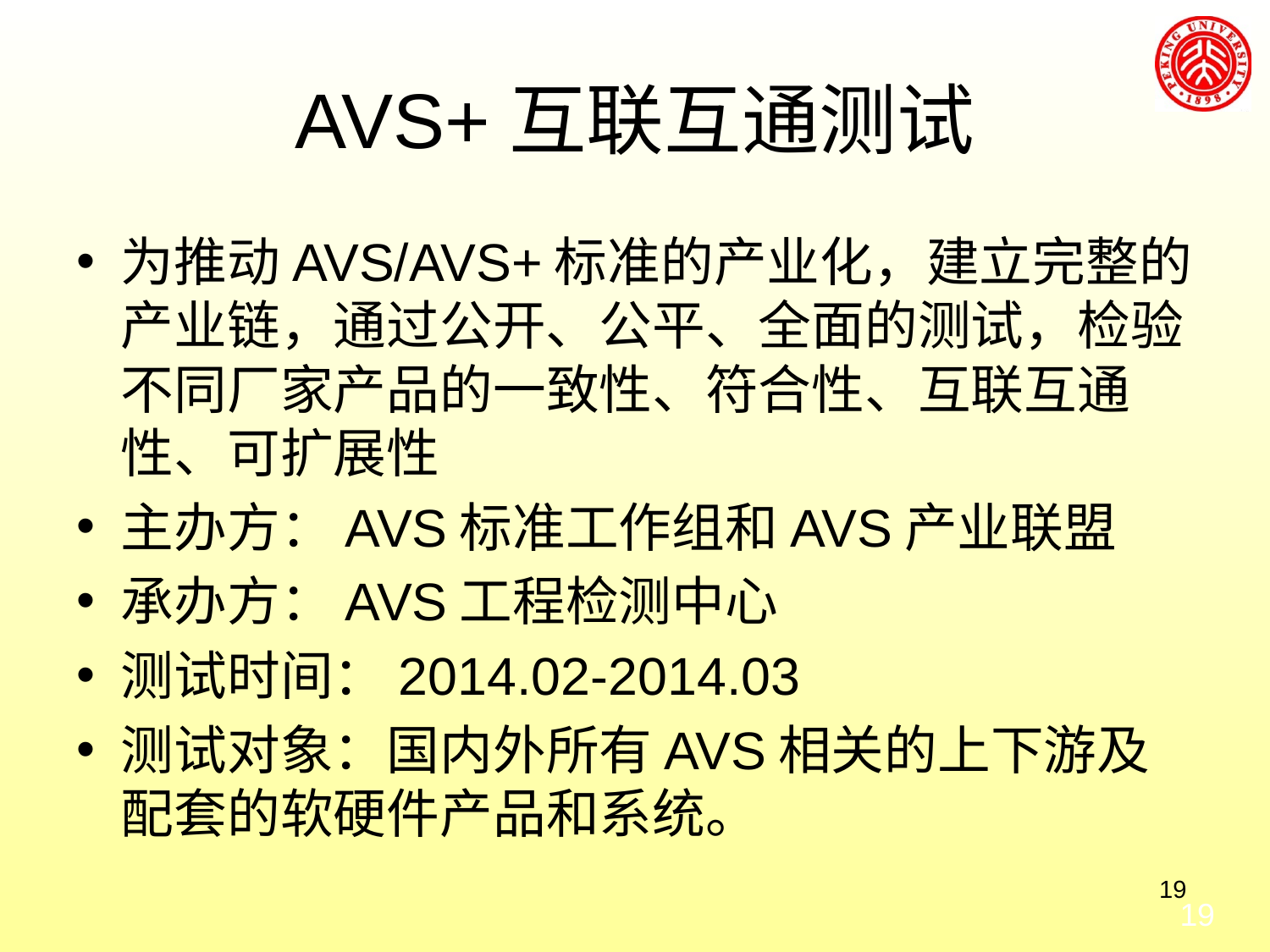

# AVS+互联互通测试
为推动AVS/AVS+标准的产业化，建立完整的产业链，通过公开、公平、全面的测试，检验不同厂家产品的一致性、符合性、互联互通性、可扩展性
主办方：AVS标准工作组和AVS产业联盟
承办方：AVS工程检测中心
测试时间：2014.02-2014.03
测试对象：国内外所有AVS相关的上下游及配套的软硬件产品和系统。

19